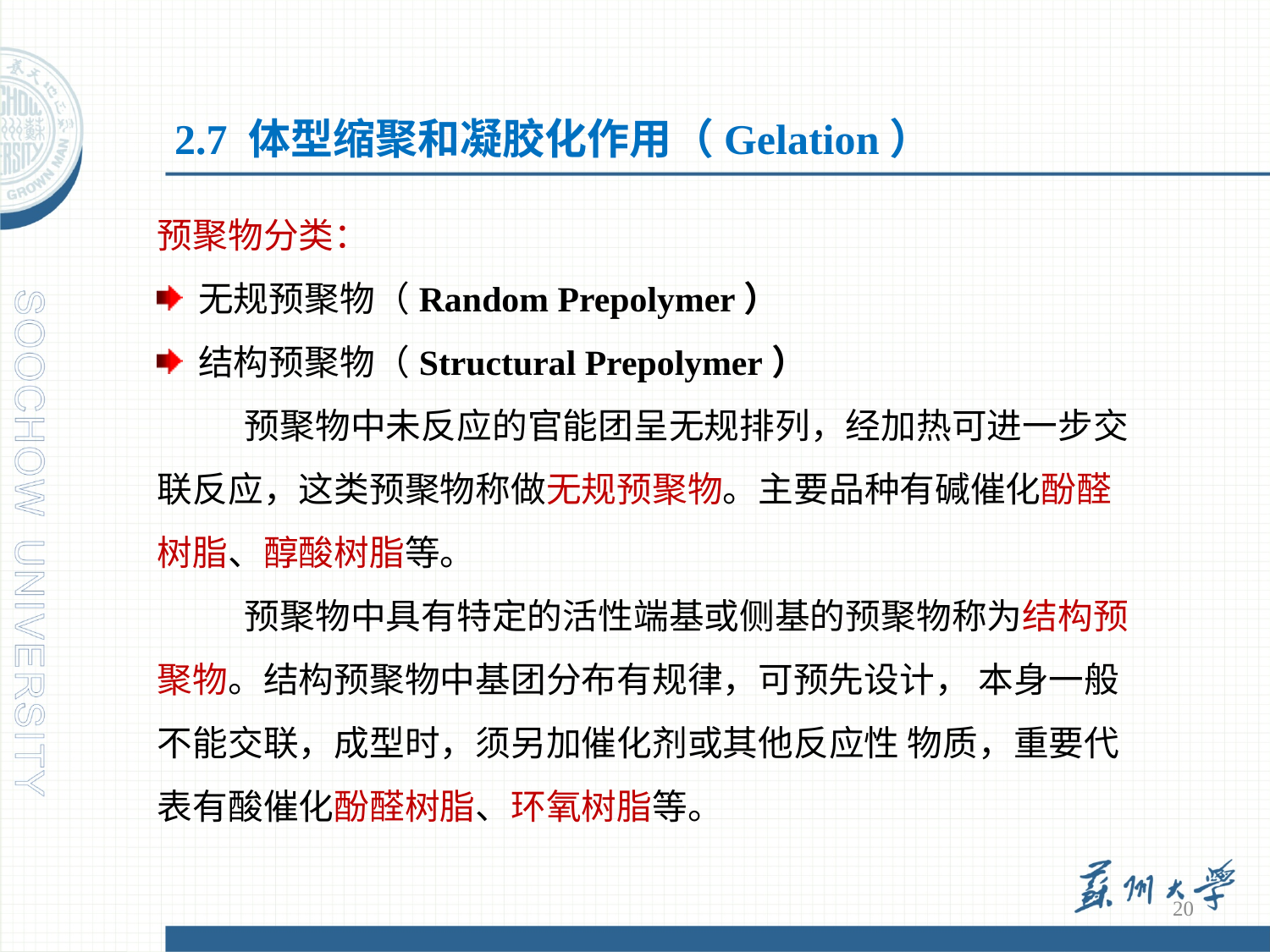

2.7 体型缩聚和凝胶化作用（Gelation）
预聚物分类：
 无规预聚物（Random Prepolymer）
 结构预聚物（Structural Prepolymer）
预聚物中未反应的官能团呈无规排列，经加热可进一步交联反应，这类预聚物称做无规预聚物。主要品种有碱催化酚醛树脂、醇酸树脂等。
预聚物中具有特定的活性端基或侧基的预聚物称为结构预聚物。结构预聚物中基团分布有规律，可预先设计， 本身一般不能交联，成型时，须另加催化剂或其他反应性 物质，重要代表有酸催化酚醛树脂、环氧树脂等。
20